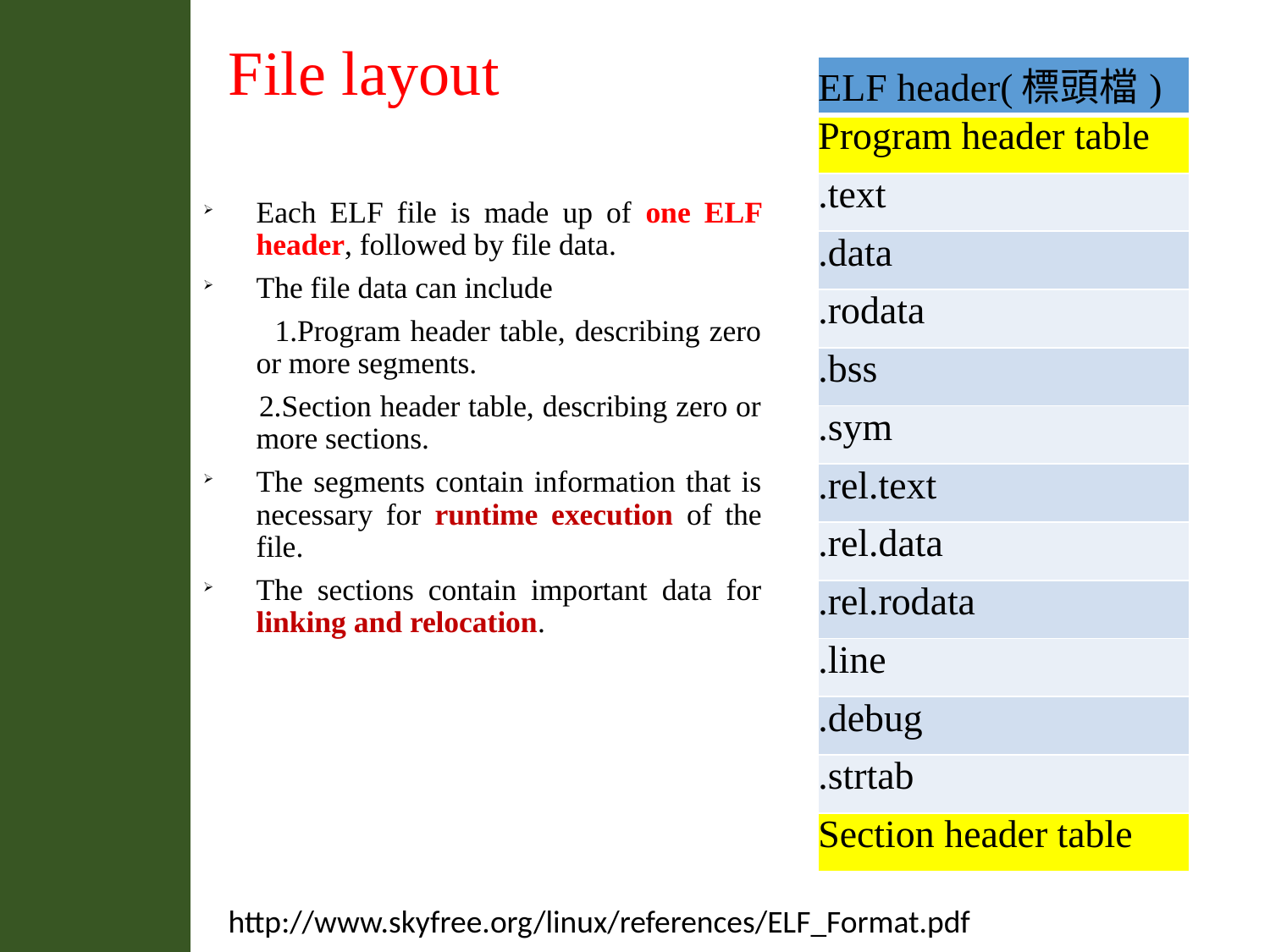

# File layout
| ELF header(標頭檔) |
| --- |
| Program header table |
| .text |
| .data |
| .rodata |
| .bss |
| .sym |
| .rel.text |
| .rel.data |
| .rel.rodata |
| .line |
| .debug |
| .strtab |
| Section header table |
Each ELF file is made up of one ELF header, followed by file data.
The file data can include
      1.Program header table, describing zero or more segments.
     2.Section header table, describing zero or more sections.
The segments contain information that is necessary for runtime execution of the file.
The sections contain important data for linking and relocation.
http://www.skyfree.org/linux/references/ELF_Format.pdf